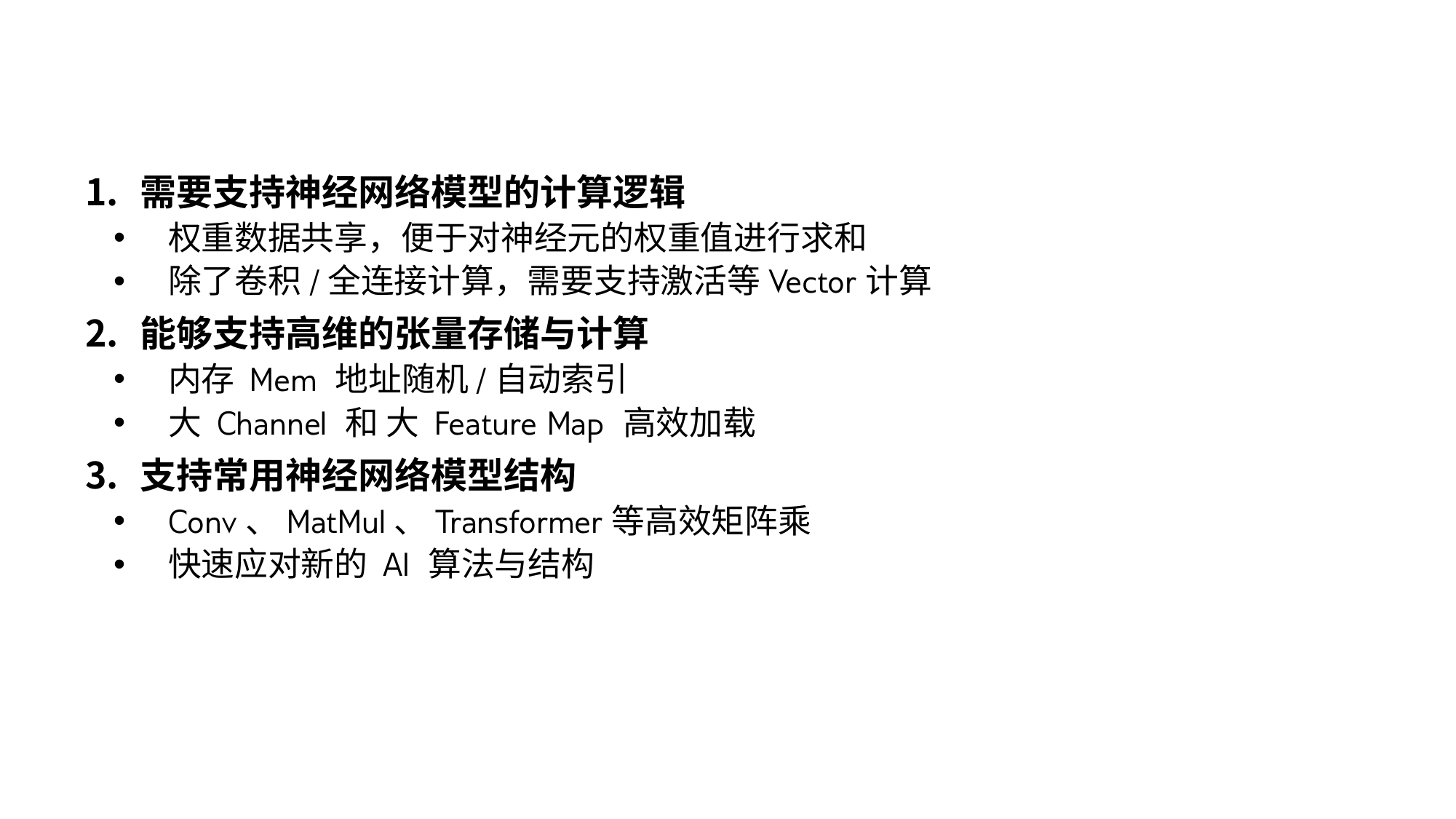

需要支持神经网络模型的计算逻辑
权重数据共享，便于对神经元的权重值进行求和
除了卷积/全连接计算，需要支持激活等Vector计算
能够支持高维的张量存储与计算
内存 Mem 地址随机/自动索引
大 Channel 和 大 Feature Map 高效加载
支持常用神经网络模型结构
Conv、MatMul、Transformer等高效矩阵乘
快速应对新的 AI 算法与结构